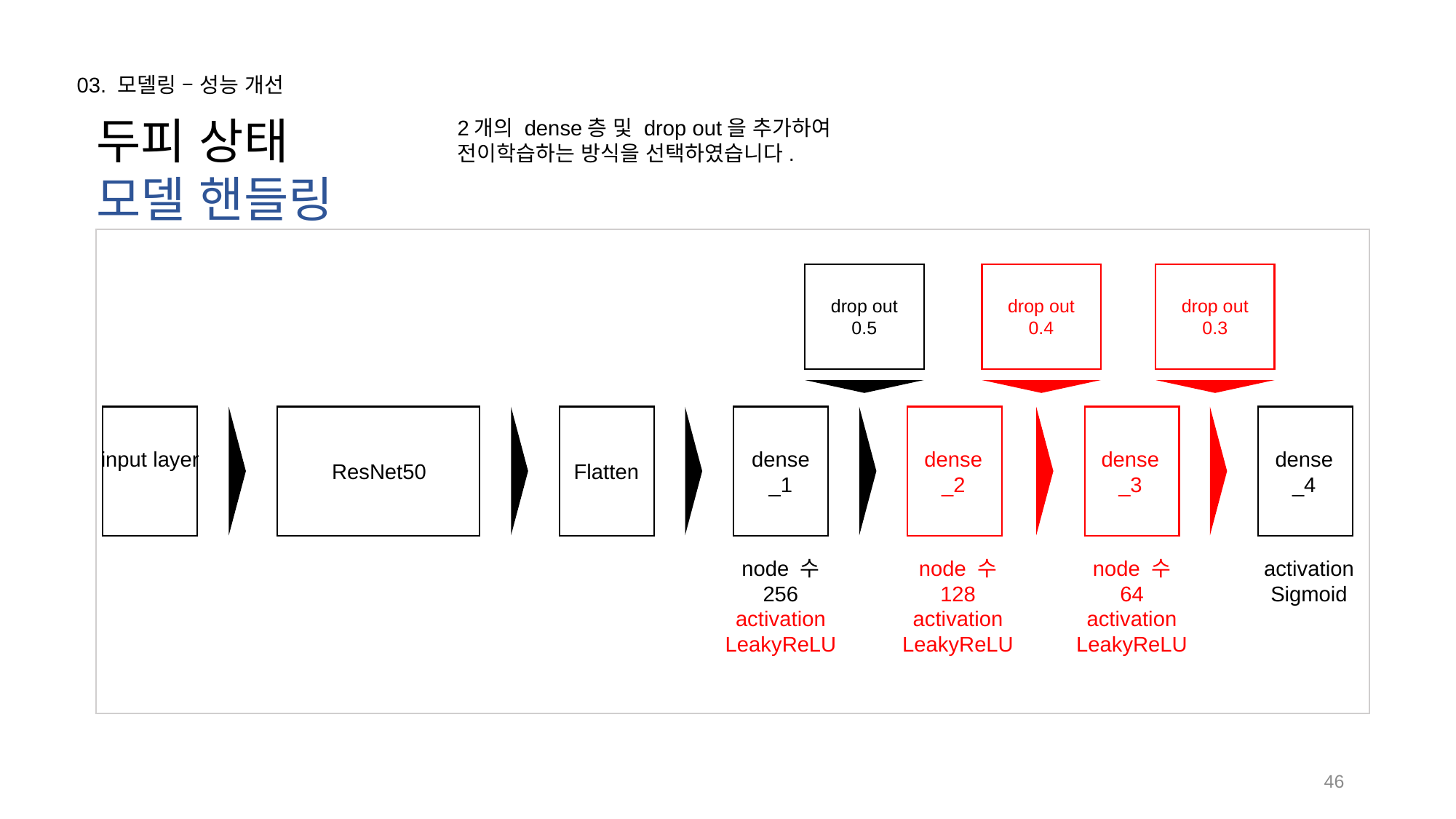

03. 모델링 – 성능 개선
두피 상태
모델 핸들링
2개의 dense층 및 drop out을 추가하여
전이학습하는 방식을 선택하였습니다.

drop out
0.5

drop out
0.4
drop out
0.3

input layer
dense
_1
dense
_2
dense
_3
dense
_4
ResNet50
Flatten

node 수
256
activation
LeakyReLU
node 수
128
activation
LeakyReLU
node 수
64
activation
LeakyReLU
activation
Sigmoid
46